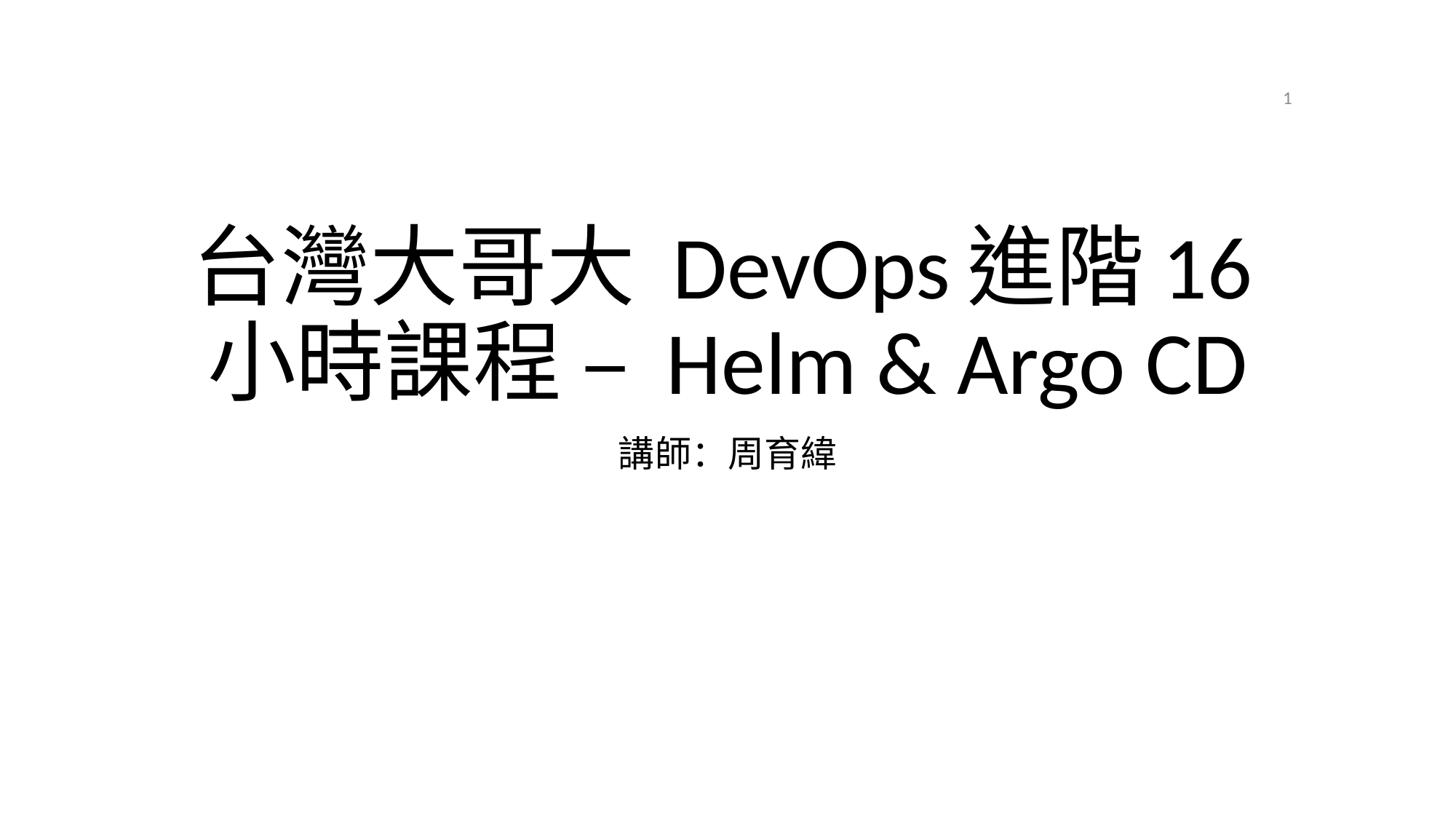

1
# 台灣大哥大 DevOps進階16小時課程 – Helm & Argo CD
2021/4/21
講師：周育緯